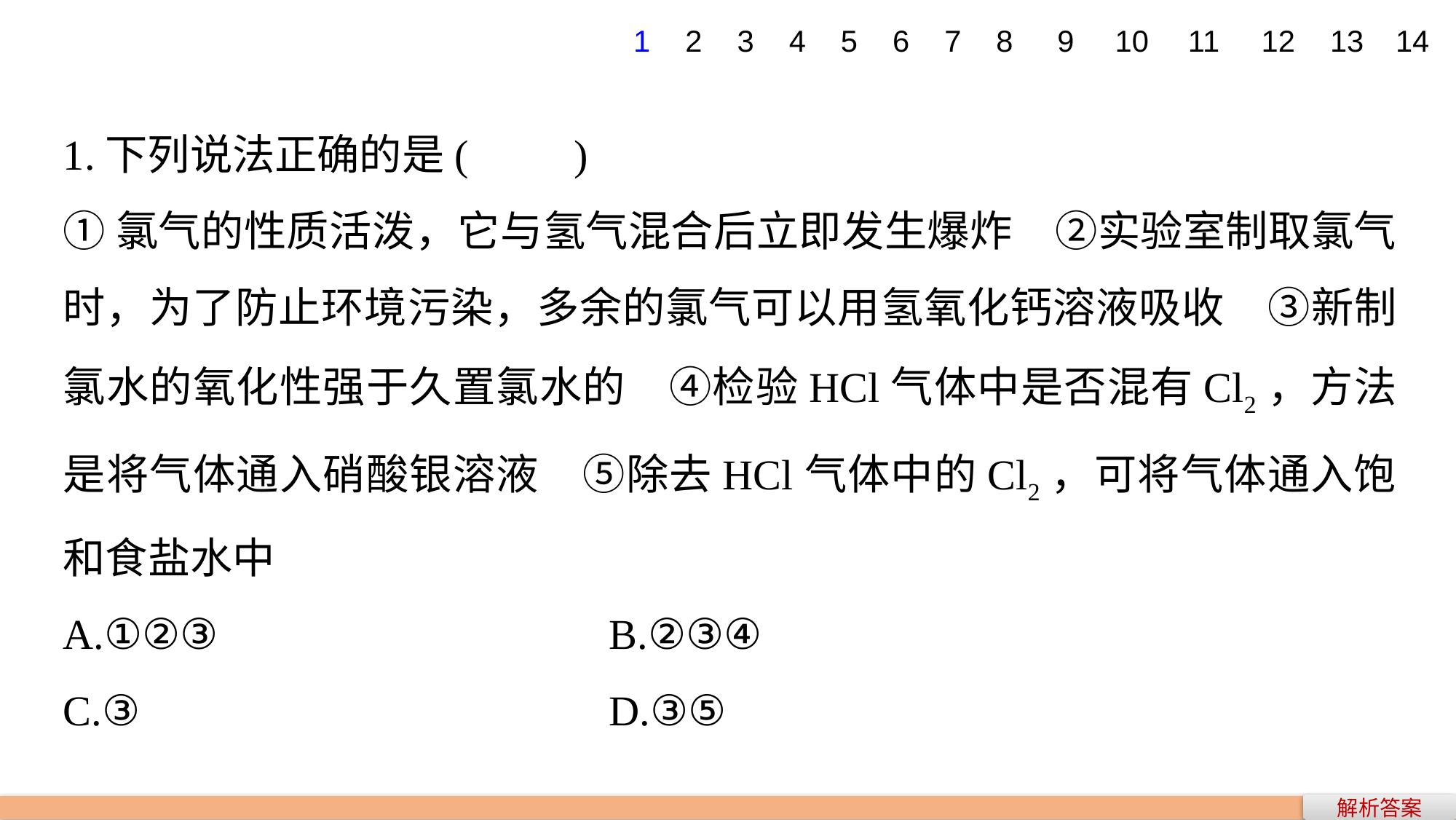

1
2
3
4
5
6
7
8
9
10
11
12
13
14
1.下列说法正确的是(　　)
①氯气的性质活泼，它与氢气混合后立即发生爆炸　②实验室制取氯气时，为了防止环境污染，多余的氯气可以用氢氧化钙溶液吸收　③新制氯水的氧化性强于久置氯水的　④检验HCl气体中是否混有Cl2，方法是将气体通入硝酸银溶液　⑤除去HCl气体中的Cl2，可将气体通入饱和食盐水中
A.①②③  				B.②③④
C.③  					D.③⑤
解析答案